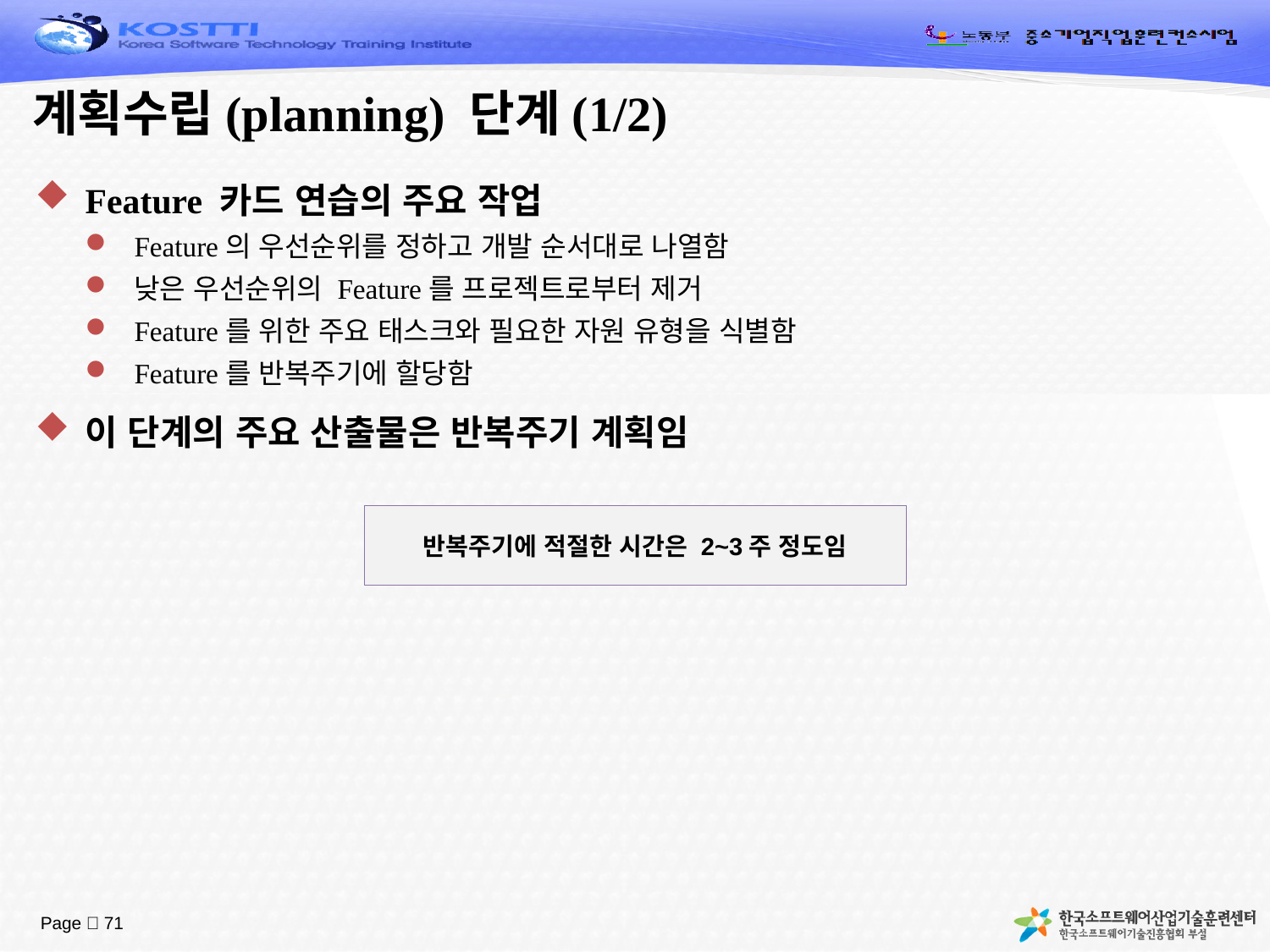

# 계획수립(planning) 단계(1/2)
Feature 카드 연습의 주요 작업
Feature의 우선순위를 정하고 개발 순서대로 나열함
낮은 우선순위의 Feature를 프로젝트로부터 제거
Feature를 위한 주요 태스크와 필요한 자원 유형을 식별함
Feature를 반복주기에 할당함
이 단계의 주요 산출물은 반복주기 계획임
반복주기에 적절한 시간은 2~3주 정도임